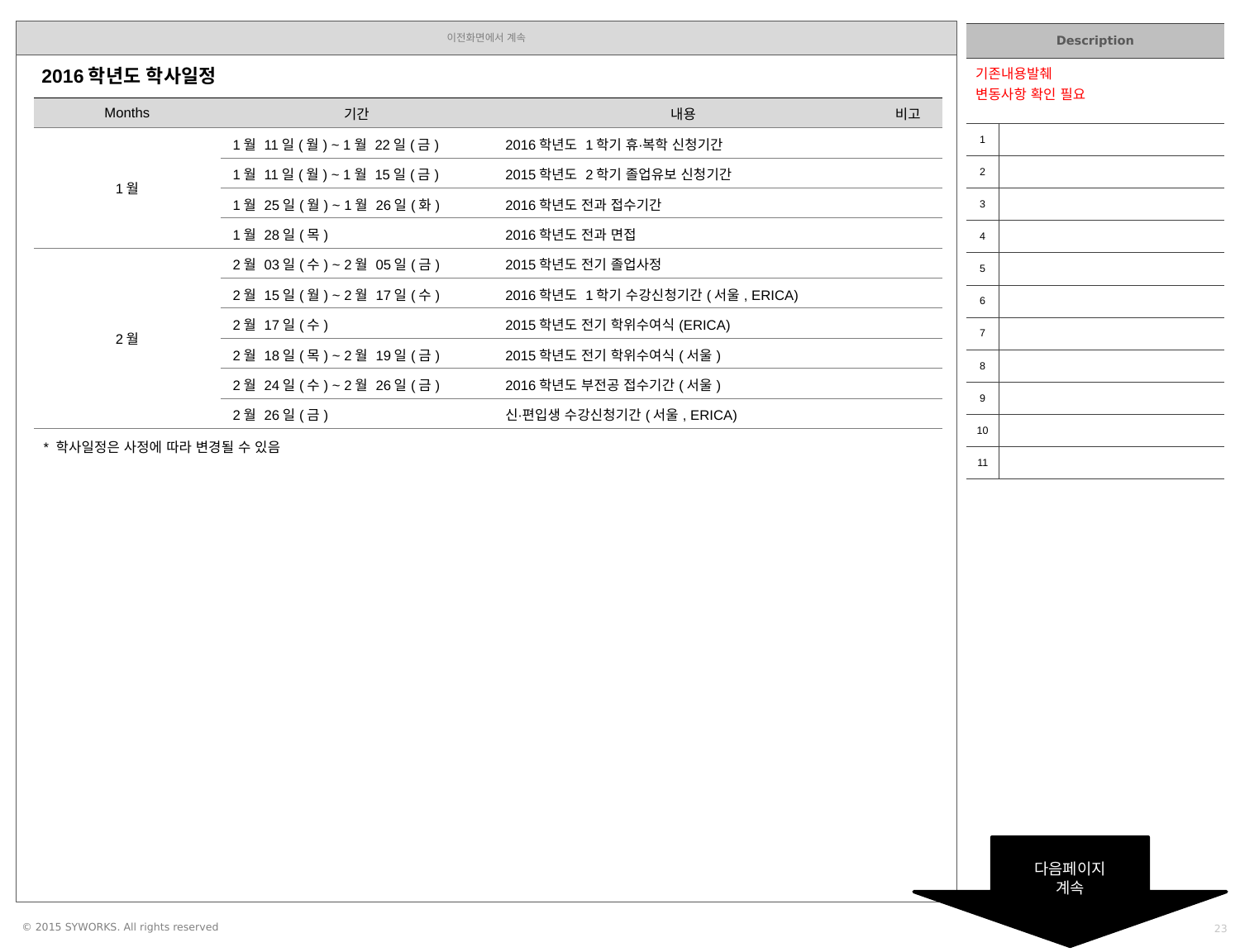

| Description |  |
| --- | --- |
| 기존내용발췌 변동사항 확인 필요 |  |
| 1 |  |
| 2 |  |
| 3 |  |
| 4 |  |
| 5 |  |
| 6 |  |
| 7 |  |
| 8 |  |
| 9 |  |
| 10 |  |
| 11 |  |
2016학년도 학사일정
| Months | 기간 | 내용 | 비고 |
| --- | --- | --- | --- |
| 1월 | 1월 11일(월) ~ 1월 22일(금) | 2016학년도 1학기 휴∙복학 신청기간 |  |
|  | 1월 11일(월) ~ 1월 15일(금) | 2015학년도 2학기 졸업유보 신청기간 |  |
|  | 1월 25일(월) ~ 1월 26일(화) | 2016학년도 전과 접수기간 |  |
|  | 1월 28일(목) | 2016학년도 전과 면접 |  |
| 2월 | 2월 03일(수) ~ 2월 05일(금) | 2015학년도 전기 졸업사정 |  |
|  | 2월 15일(월) ~ 2월 17일(수) | 2016학년도 1학기 수강신청기간(서울, ERICA) |  |
|  | 2월 17일(수) | 2015학년도 전기 학위수여식(ERICA) |  |
|  | 2월 18일(목) ~ 2월 19일(금) | 2015학년도 전기 학위수여식(서울) |  |
|  | 2월 24일(수) ~ 2월 26일(금) | 2016학년도 부전공 접수기간(서울) |  |
|  | 2월 26일(금) | 신∙편입생 수강신청기간(서울, ERICA) |  |
* 학사일정은 사정에 따라 변경될 수 있음
다음페이지
계속
23